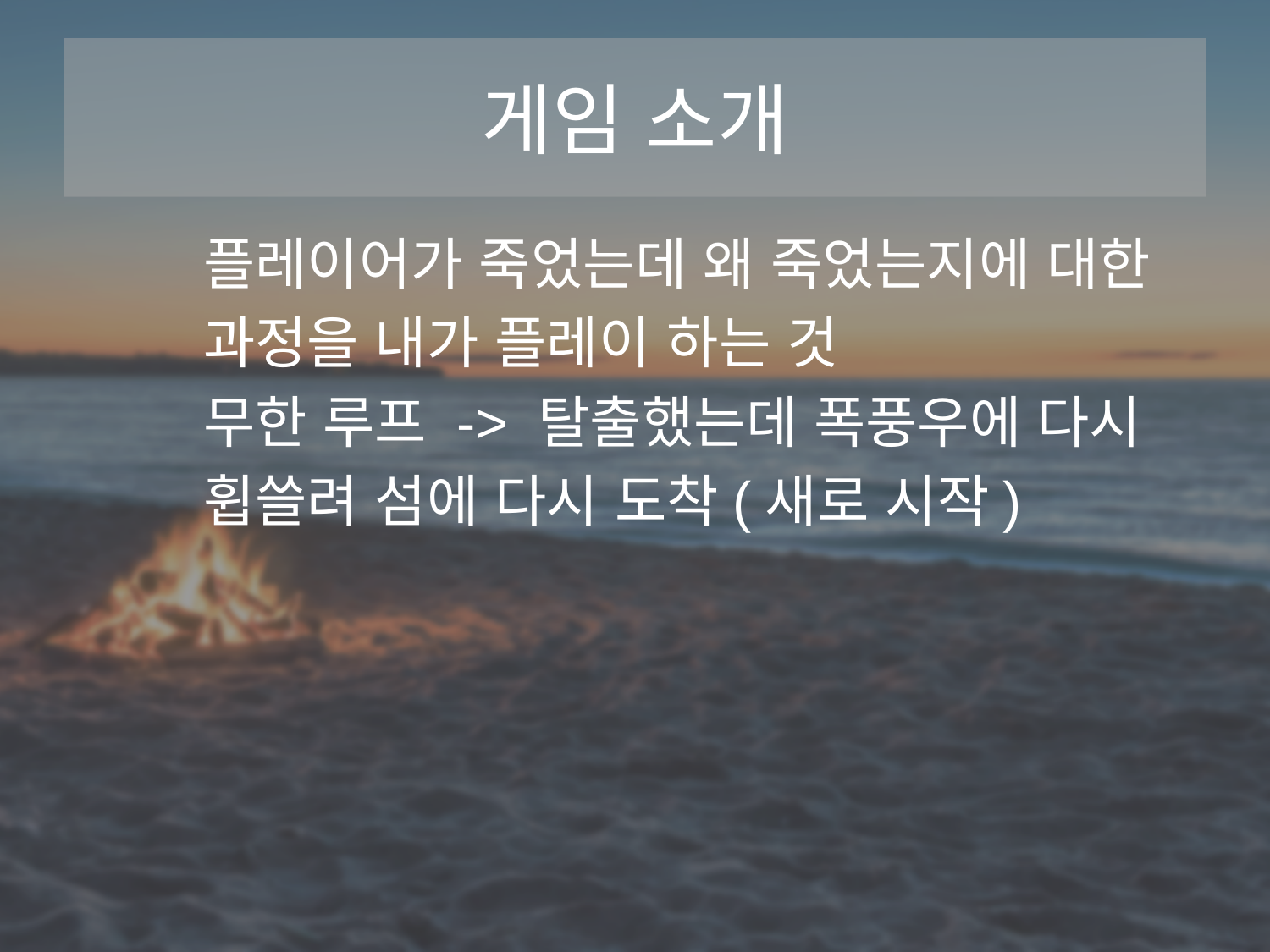

# 게임 소개
	플레이어가 죽었는데 왜 죽었는지에 대한
	과정을 내가 플레이 하는 것
	무한 루프 -> 탈출했는데 폭풍우에 다시
	휩쓸려 섬에 다시 도착(새로 시작)